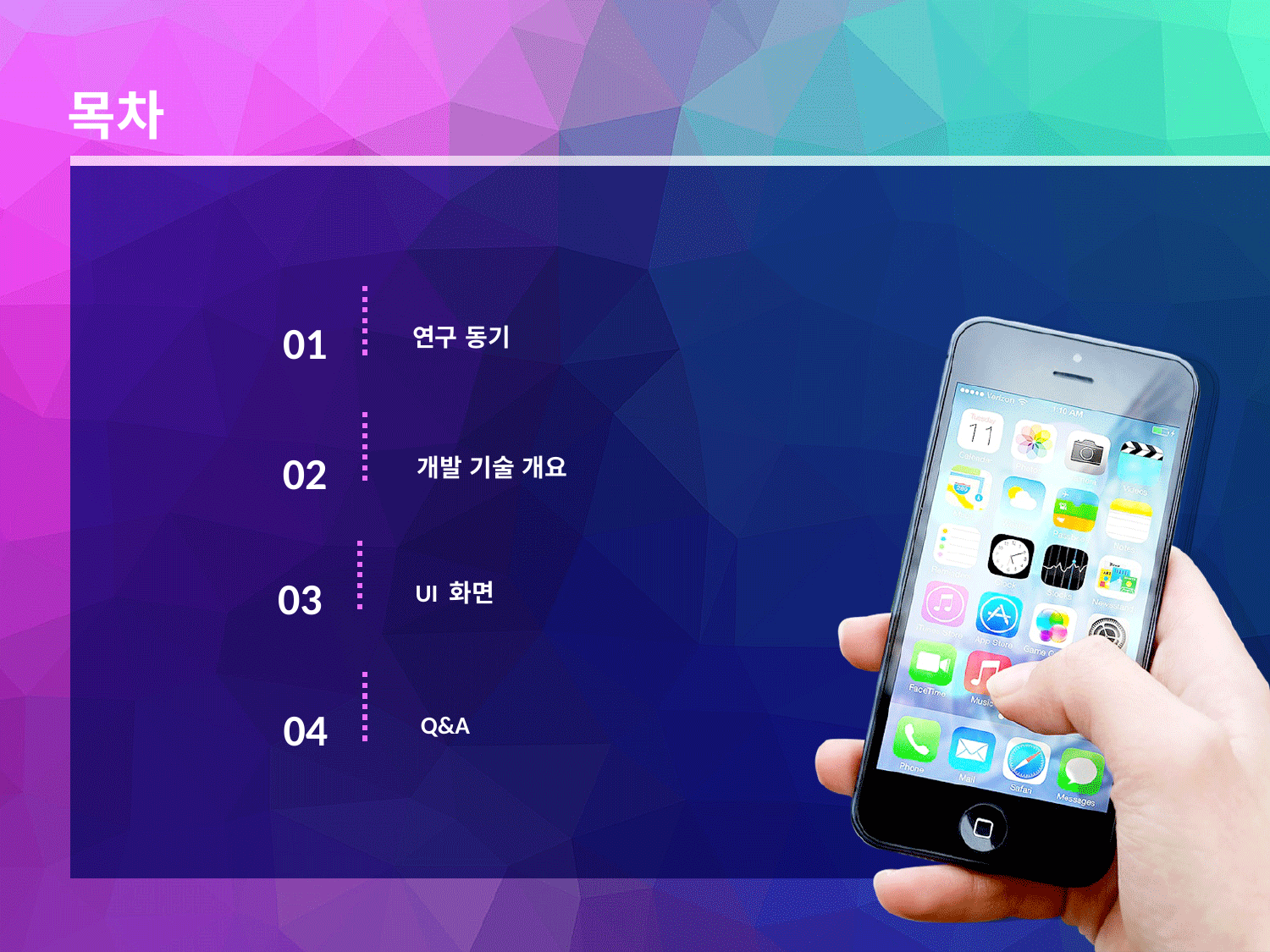

목차
01
 연구 동기
02
     개발 기술 개요
03
      UI 화면
04
      Q&A